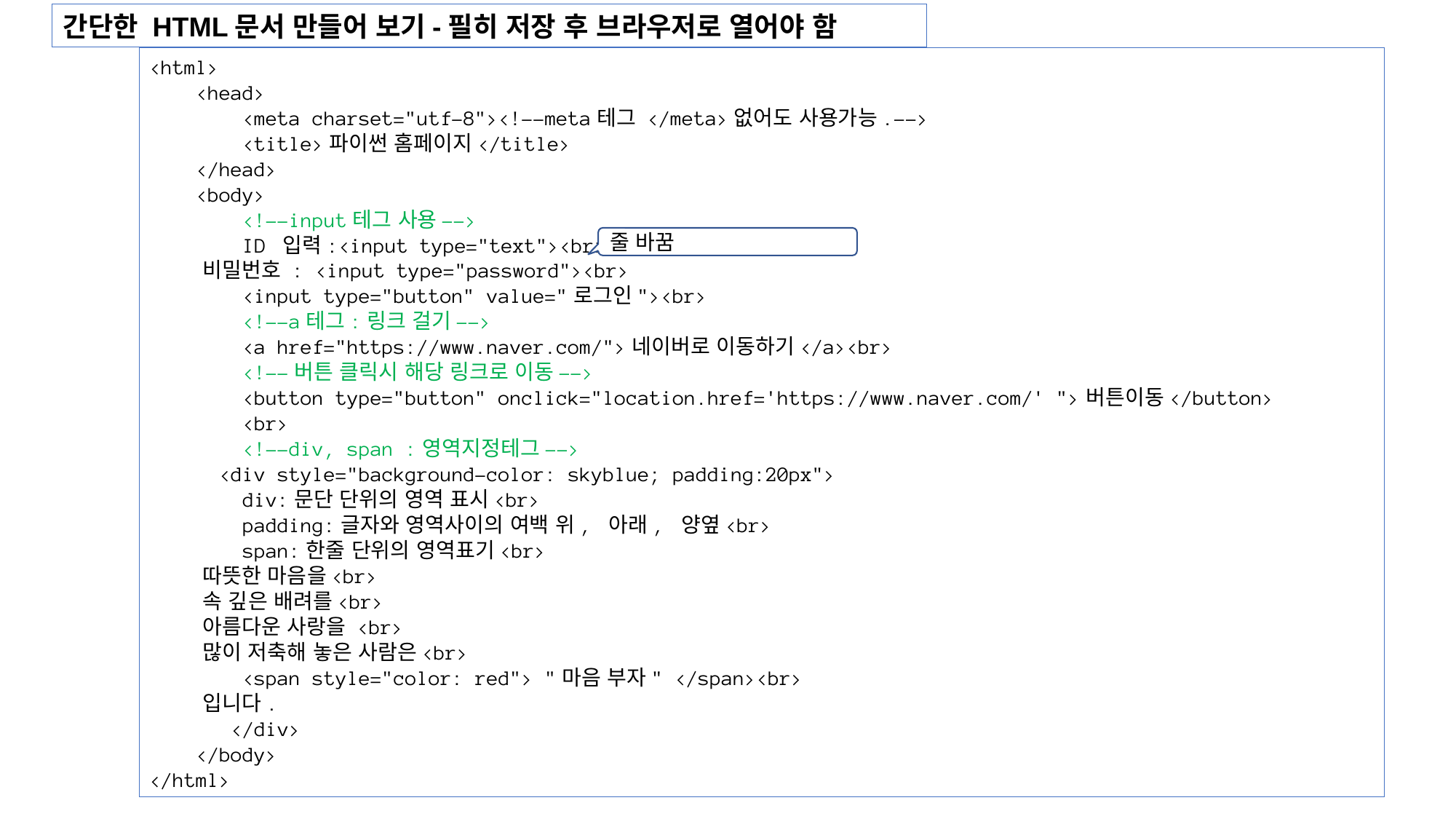

간단한 HTML문서 만들어 보기-필히 저장 후 브라우저로 열어야 함
<html>
    <head>
        <meta charset="utf-8"><!--meta테그 </meta>없어도 사용가능.-->
        <title>파이썬 홈페이지</title>
    </head>
    <body>
        <!--input테그 사용-->
        ID 입력:<input type="text"><br>
        비밀번호 : <input type="password"><br>
        <input type="button" value="로그인"><br>
        <!--a테그:링크 걸기-->
        <a href="https://www.naver.com/">네이버로 이동하기</a><br>
        <!--버튼 클릭시 해당 링크로 이동-->
        <button type="button" onclick="location.href='https://www.naver.com/' ">버튼이동</button>
        <br>
        <!--div, span :영역지정테그-->
      <div style="background-color: skyblue; padding:20px">
        div:문단 단위의 영역 표시<br>
        padding:글자와 영역사이의 여백 위, 아래, 양옆<br>
        span:한줄 단위의 영역표기<br>
        따뜻한 마음을<br>
        속 깊은 배려를<br>
        아름다운 사랑을 <br>
        많이 저축해 놓은 사람은<br>
        <span style="color: red"> "마음 부자" </span><br>
        입니다.
       </div>
    </body>
</html>
줄 바꿈